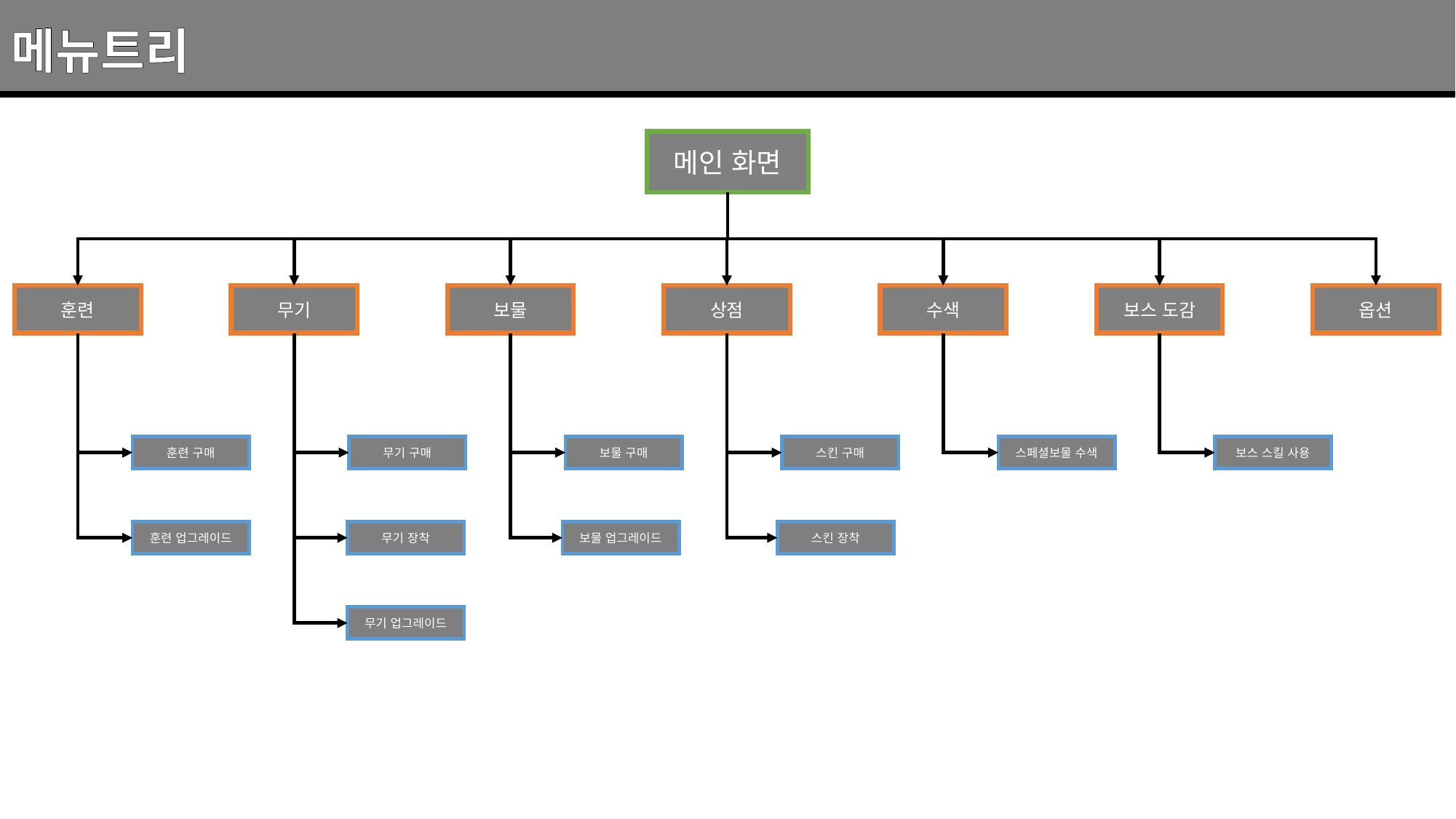

메뉴트리
메인 화면
보스 도감
옵션
훈련
무기
보물
상점
수색
스페셜보물 수색
보스 스킬 사용
훈련 구매
무기 구매
보물 구매
스킨 구매
훈련 업그레이드
무기 장착
보물 업그레이드
스킨 장착
무기 업그레이드